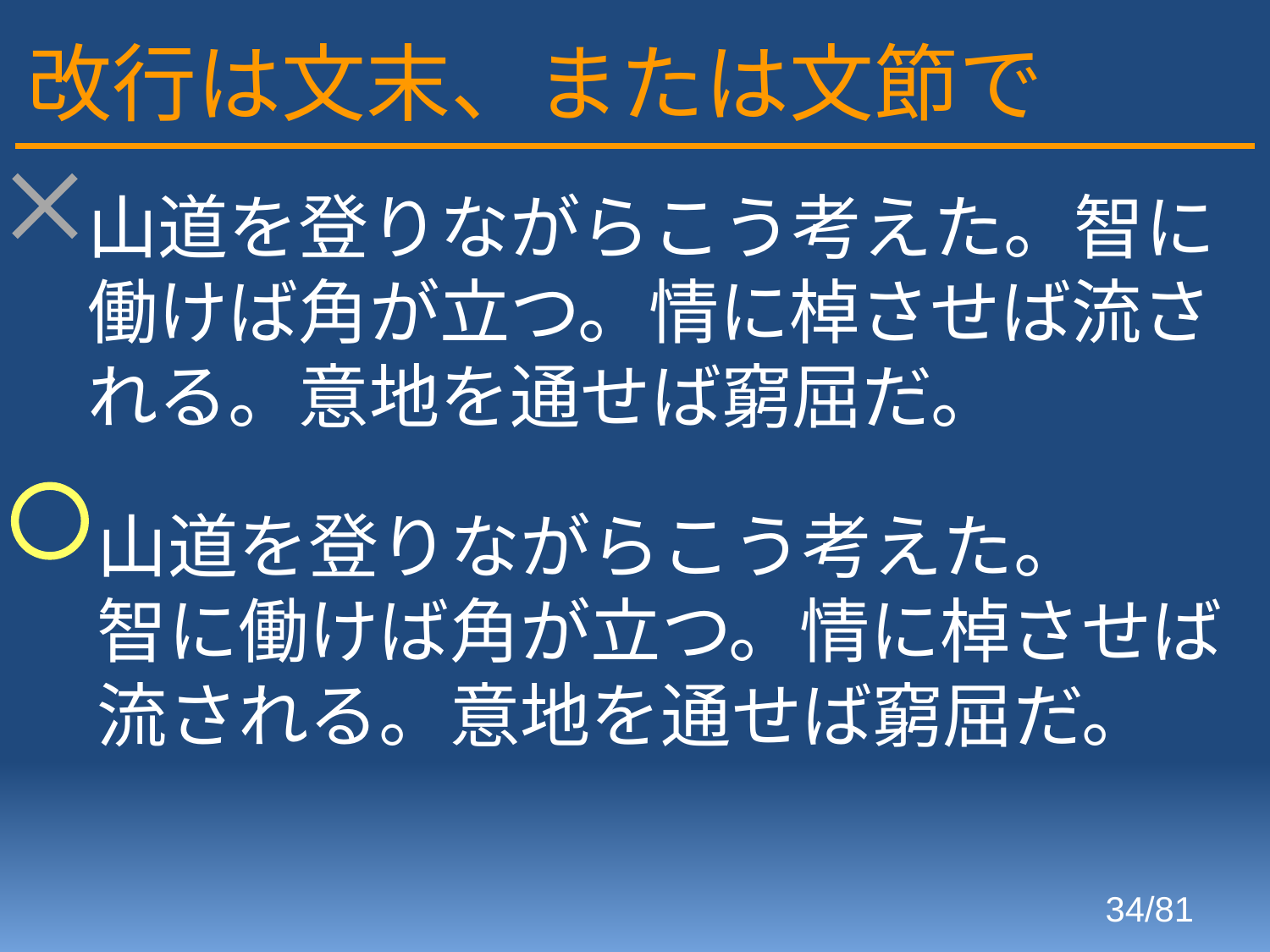

# 改行は文末、または文節で
山道を登りながらこう考えた。智に働けば角が立つ。情に棹させば流される。意地を通せば窮屈だ。

山道を登りながらこう考えた。
智に働けば角が立つ。情に棹させば
流される。意地を通せば窮屈だ。
34/81